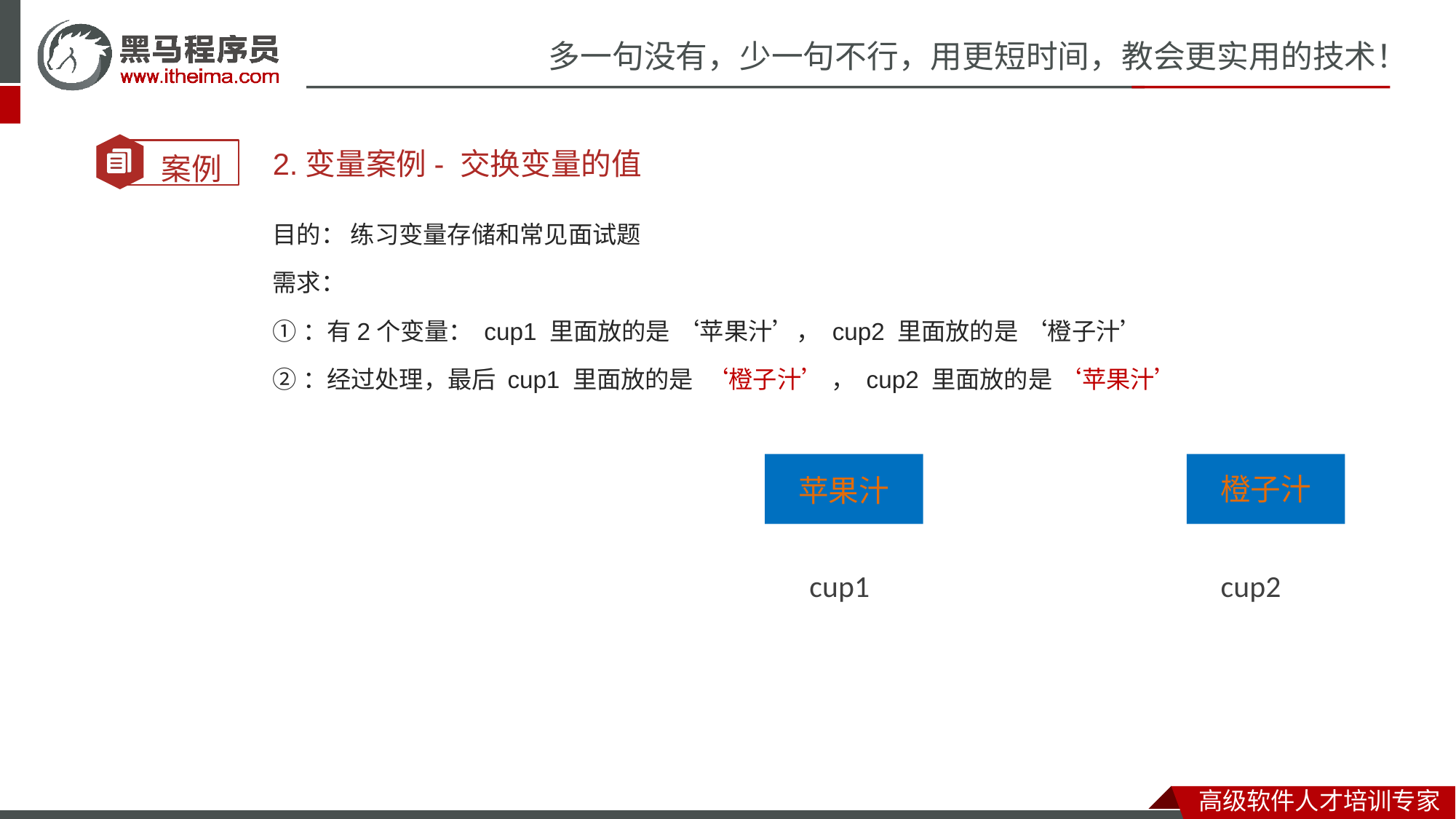

2.变量案例- 交换变量的值
目的： 练习变量存储和常见面试题
需求：
①：有2个变量： cup1 里面放的是 ‘苹果汁’， cup2 里面放的是 ‘橙子汁’
②：经过处理，最后 cup1 里面放的是  ‘橙子汁’ ， cup2 里面放的是 ‘苹果汁’

橙子汁
苹果汁
cup1
cup2